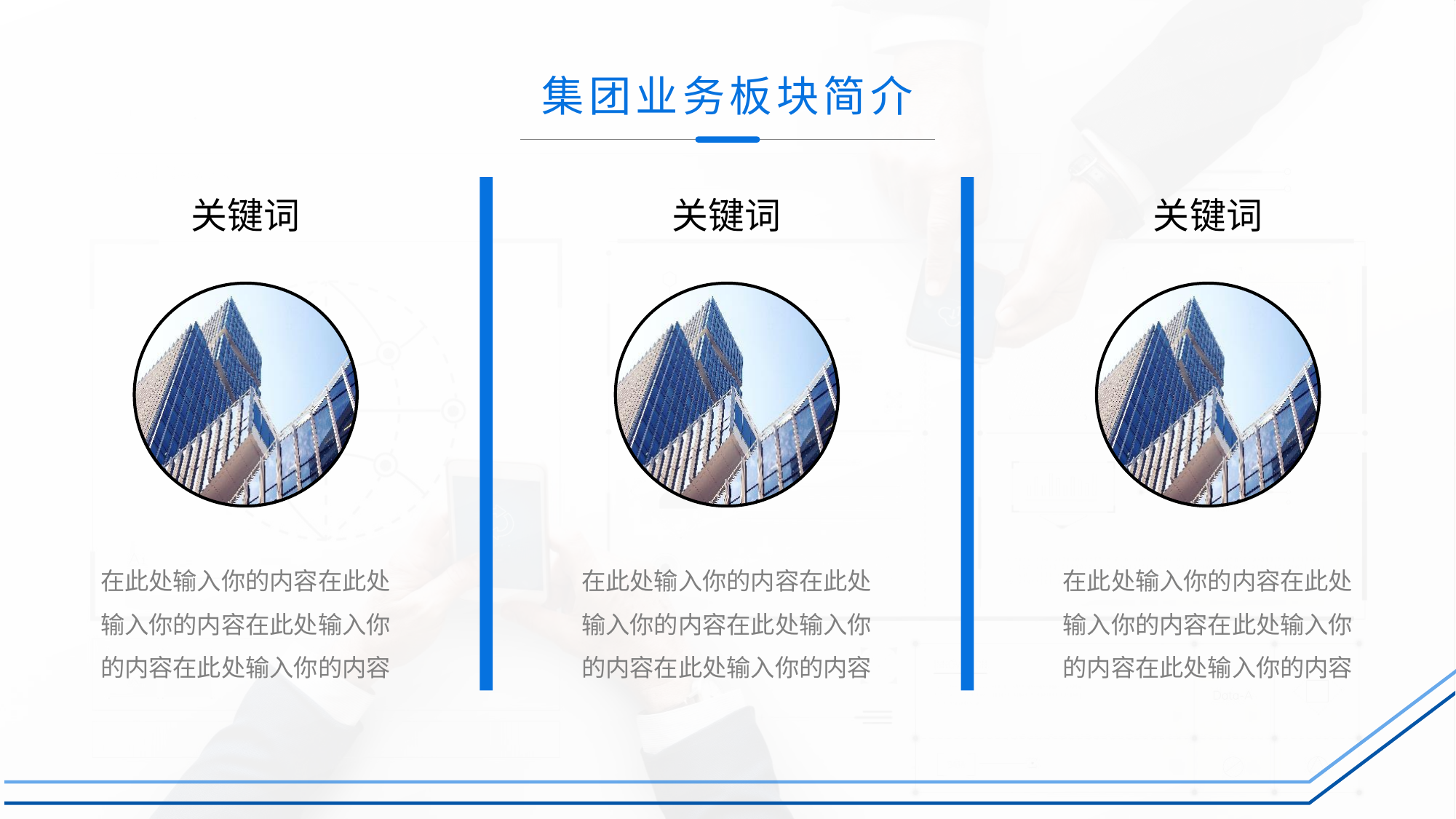

# 集团业务板块简介
关键词

关键词

关键词

在此处输入你的内容在此处输入你的内容在此处输入你的内容在此处输入你的内容
在此处输入你的内容在此处输入你的内容在此处输入你的内容在此处输入你的内容
在此处输入你的内容在此处输入你的内容在此处输入你的内容在此处输入你的内容